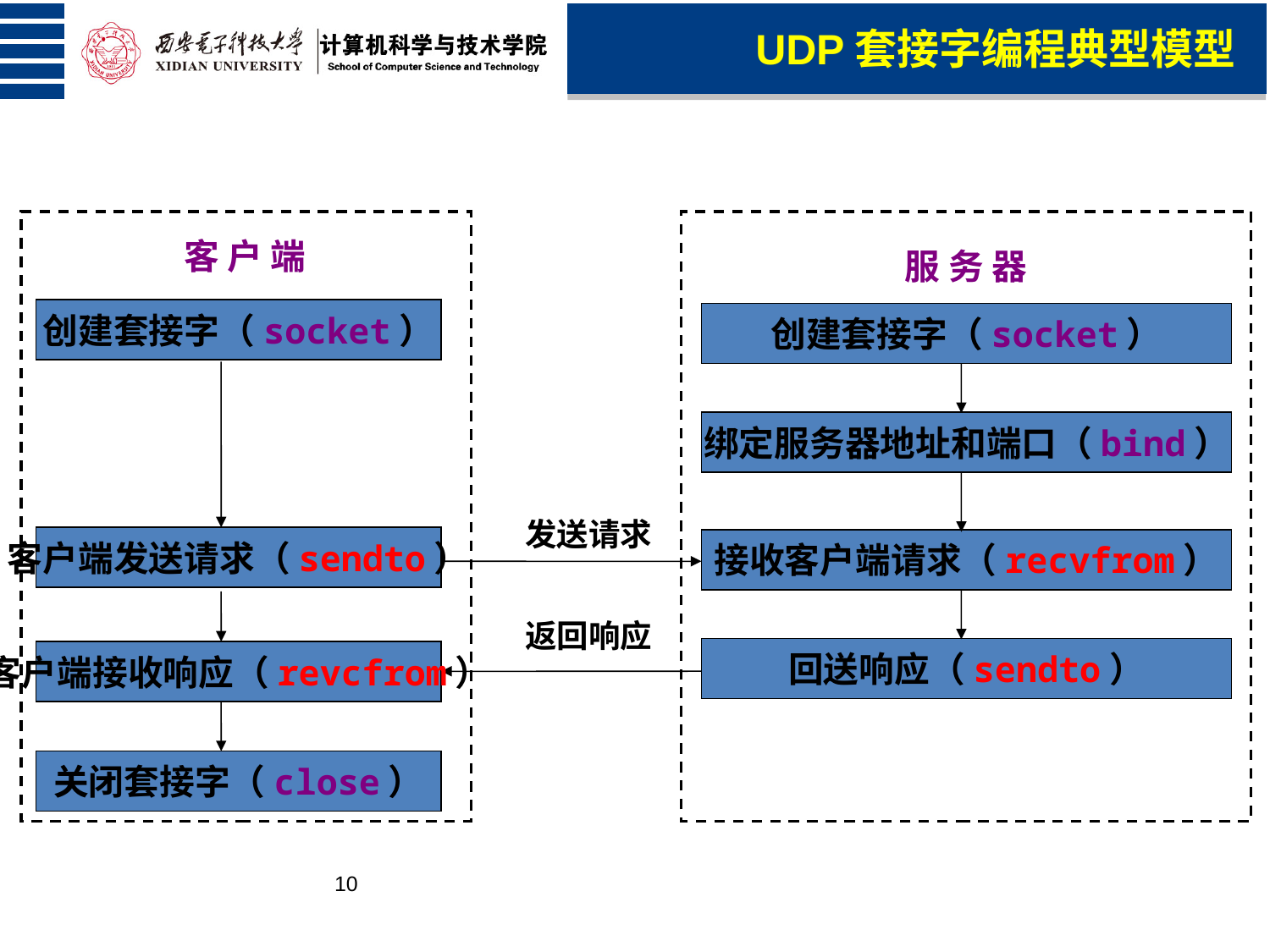

UDP套接字编程典型模型

客 户 端
创建套接字（socket）

客户端发送请求（sendto）

客户端接收响应（revcfrom）

服 务 器
创建套接字（socket）

绑定服务器地址和端口（bind）

接收客户端请求（recvfrom）

回送响应（sendto）
发送请求

返回响应

关闭套接字（close）
10